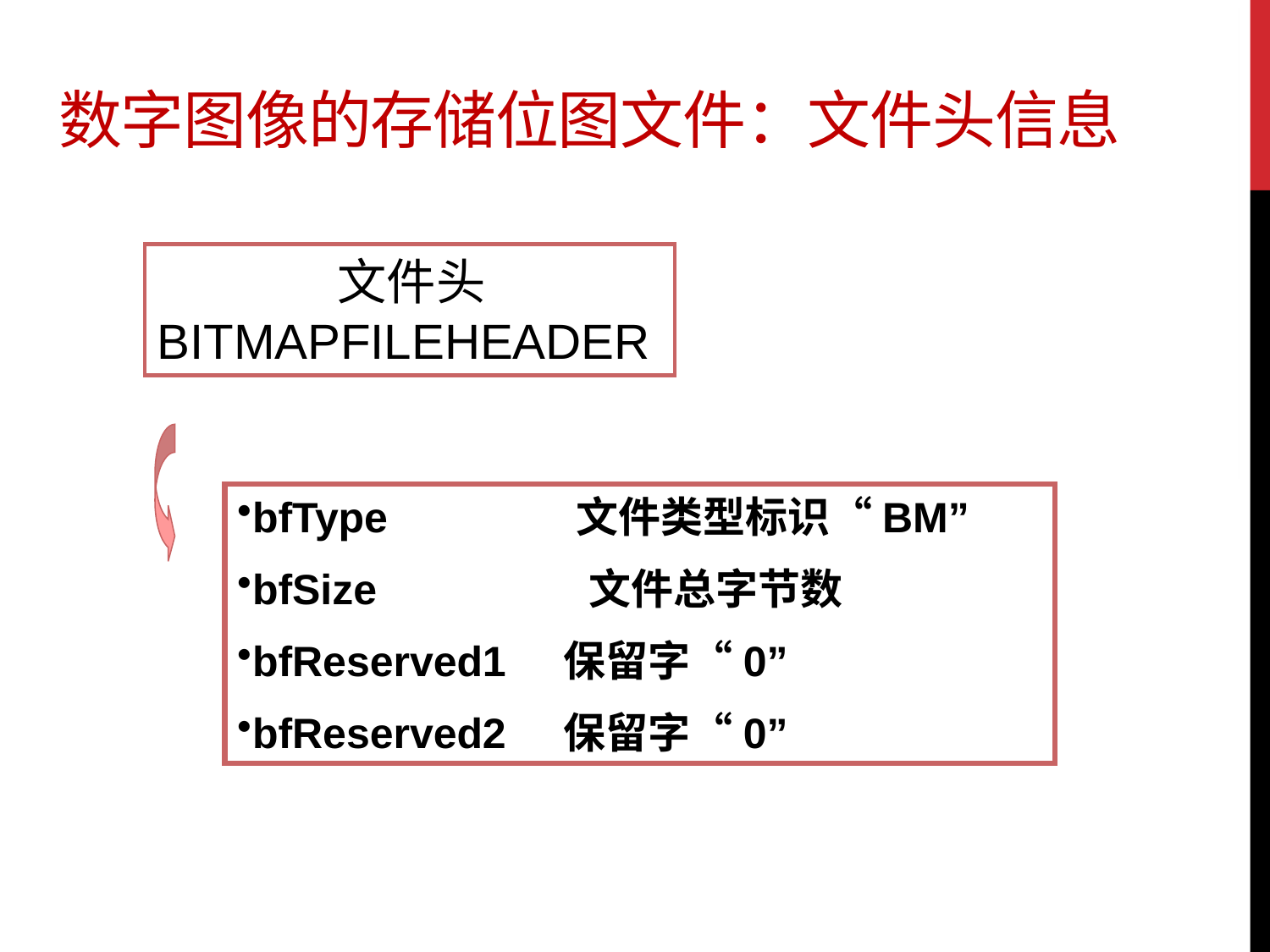

# 数字图像的存储位图文件：文件头信息
                        文件头   BITMAPFILEHEADER

bfType               文件类型标识“BM”
bfSize                 文件总字节数
bfReserved1    保留字“0”
bfReserved2    保留字“0”